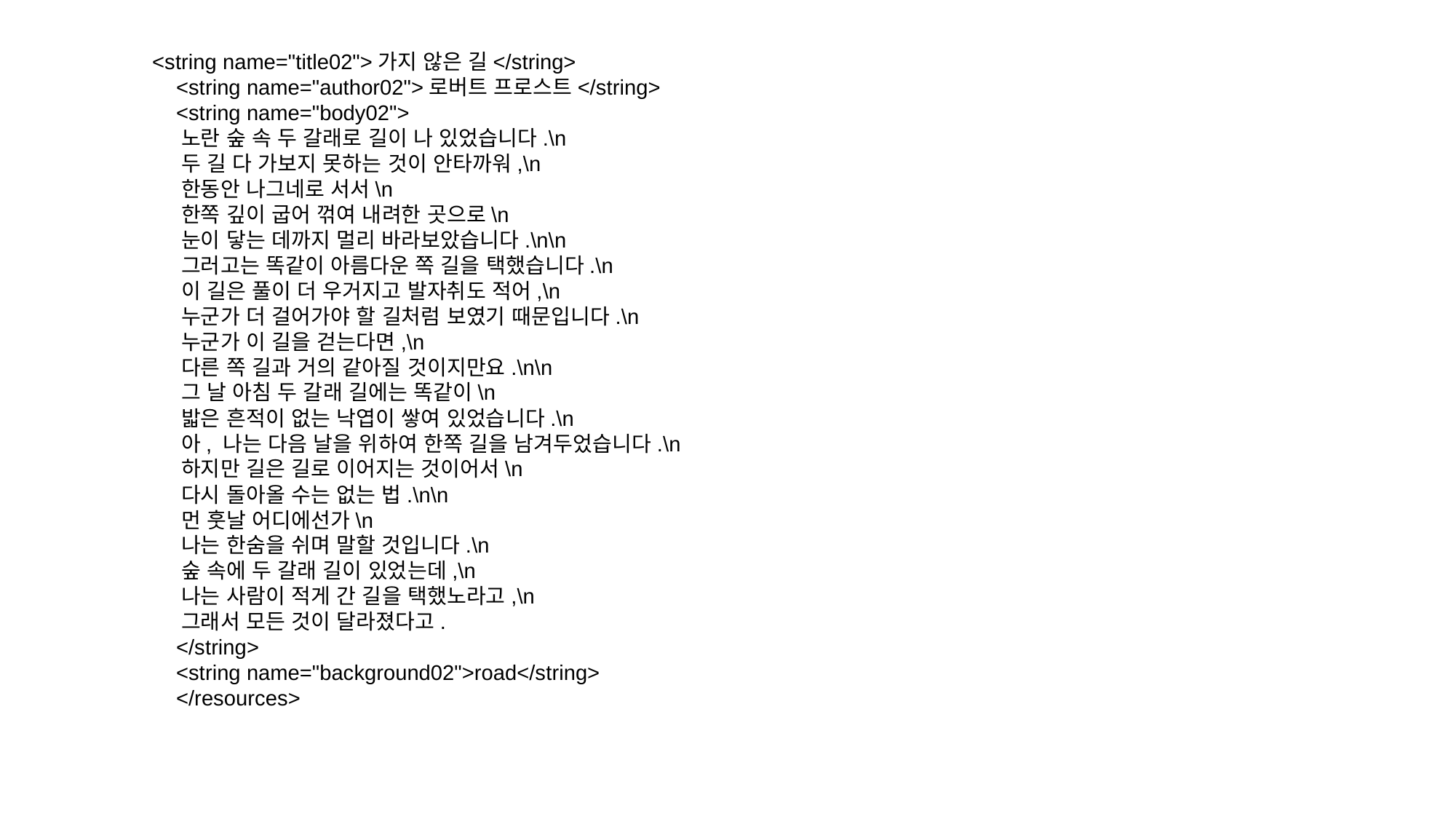

<string name="title02">가지 않은 길</string>
    <string name="author02">로버트 프로스트</string>
    <string name="body02">
    노란 숲 속 두 갈래로 길이 나 있었습니다.\n
    두 길 다 가보지 못하는 것이 안타까워,\n
    한동안 나그네로 서서\n
    한쪽 깊이 굽어 꺾여 내려한 곳으로\n
    눈이 닿는 데까지 멀리 바라보았습니다.\n\n
    그러고는 똑같이 아름다운 쪽 길을 택했습니다.\n
    이 길은 풀이 더 우거지고 발자취도 적어,\n
    누군가 더 걸어가야 할 길처럼 보였기 때문입니다.\n
    누군가 이 길을 걷는다면,\n
    다른 쪽 길과 거의 같아질 것이지만요.\n\n
    그 날 아침 두 갈래 길에는 똑같이\n
    밟은 흔적이 없는 낙엽이 쌓여 있었습니다.\n
    아, 나는 다음 날을 위하여 한쪽 길을 남겨두었습니다.\n
    하지만 길은 길로 이어지는 것이어서\n
    다시 돌아올 수는 없는 법.\n\n
    먼 훗날 어디에선가\n
    나는 한숨을 쉬며 말할 것입니다.\n
    숲 속에 두 갈래 길이 있었는데,\n
    나는 사람이 적게 간 길을 택했노라고,\n
    그래서 모든 것이 달라졌다고.
    </string>
    <string name="background02">road</string>
    </resources>